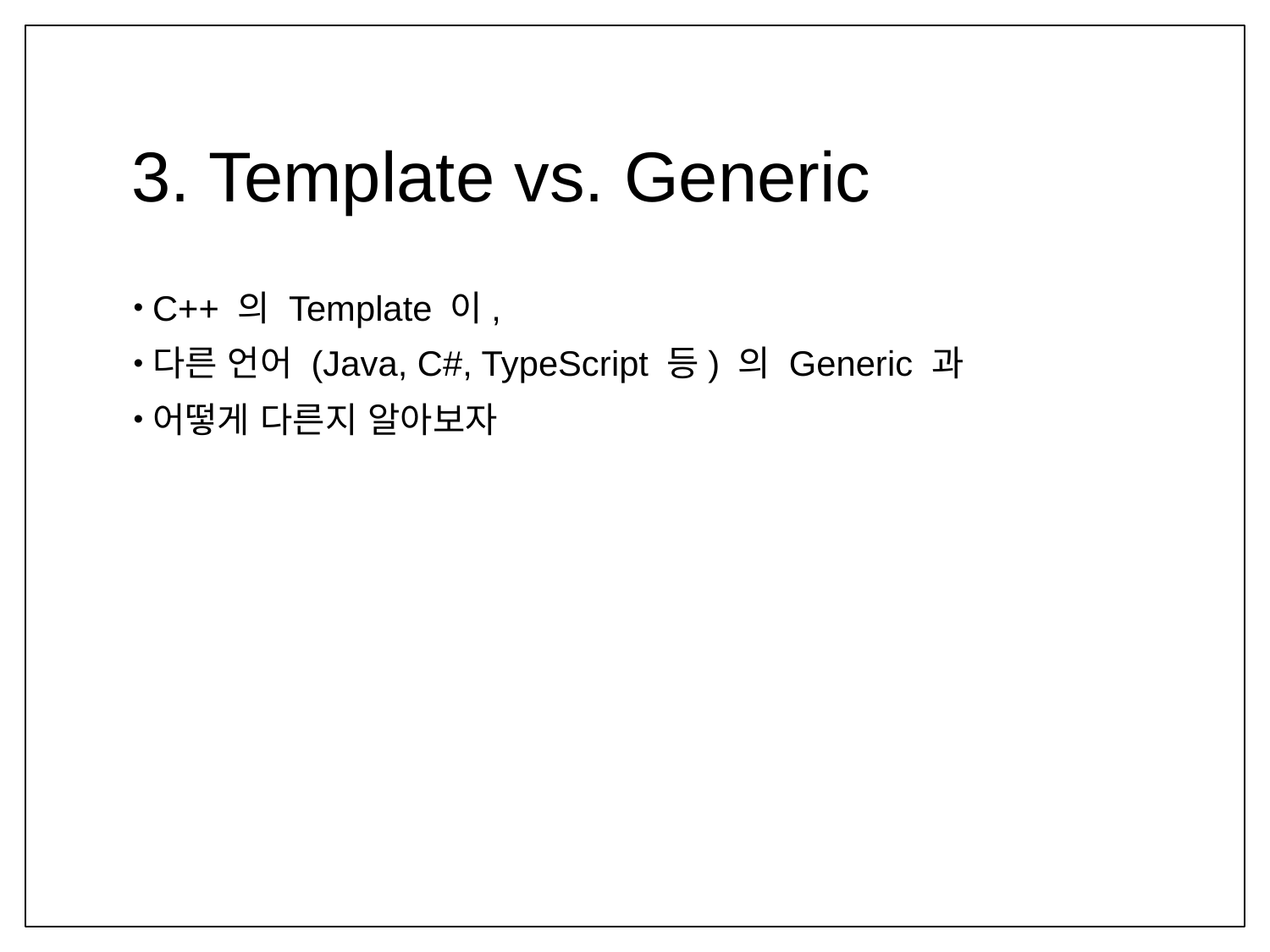

# 3. Template vs. Generic
C++ 의 Template 이,
다른 언어 (Java, C#, TypeScript 등) 의 Generic 과
어떻게 다른지 알아보자